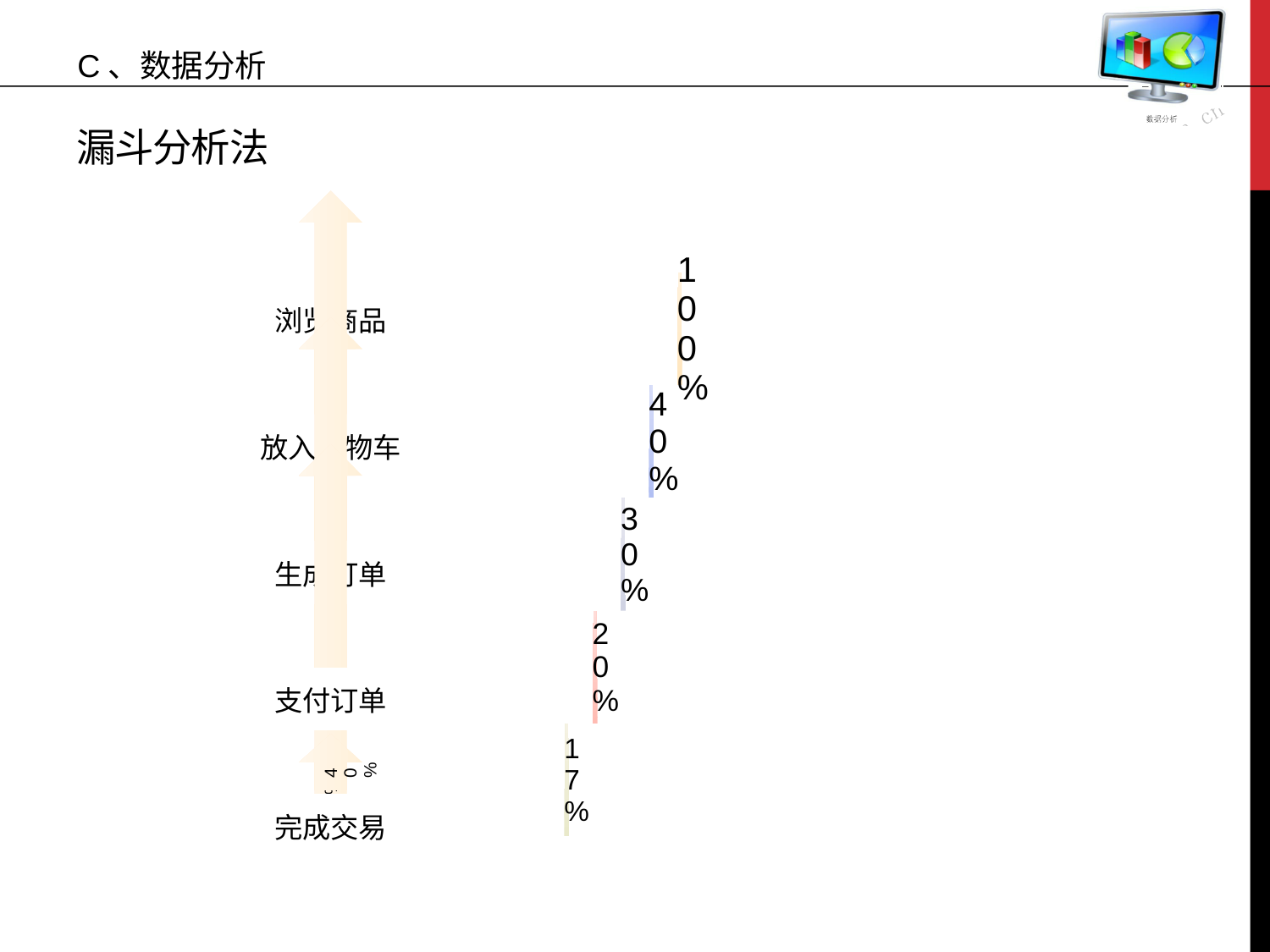

C、数据分析
# 漏斗分析法
浏览商品
40%
放入购物车
生成订单
支付订单
完成交易
20%
17%
40%
30%